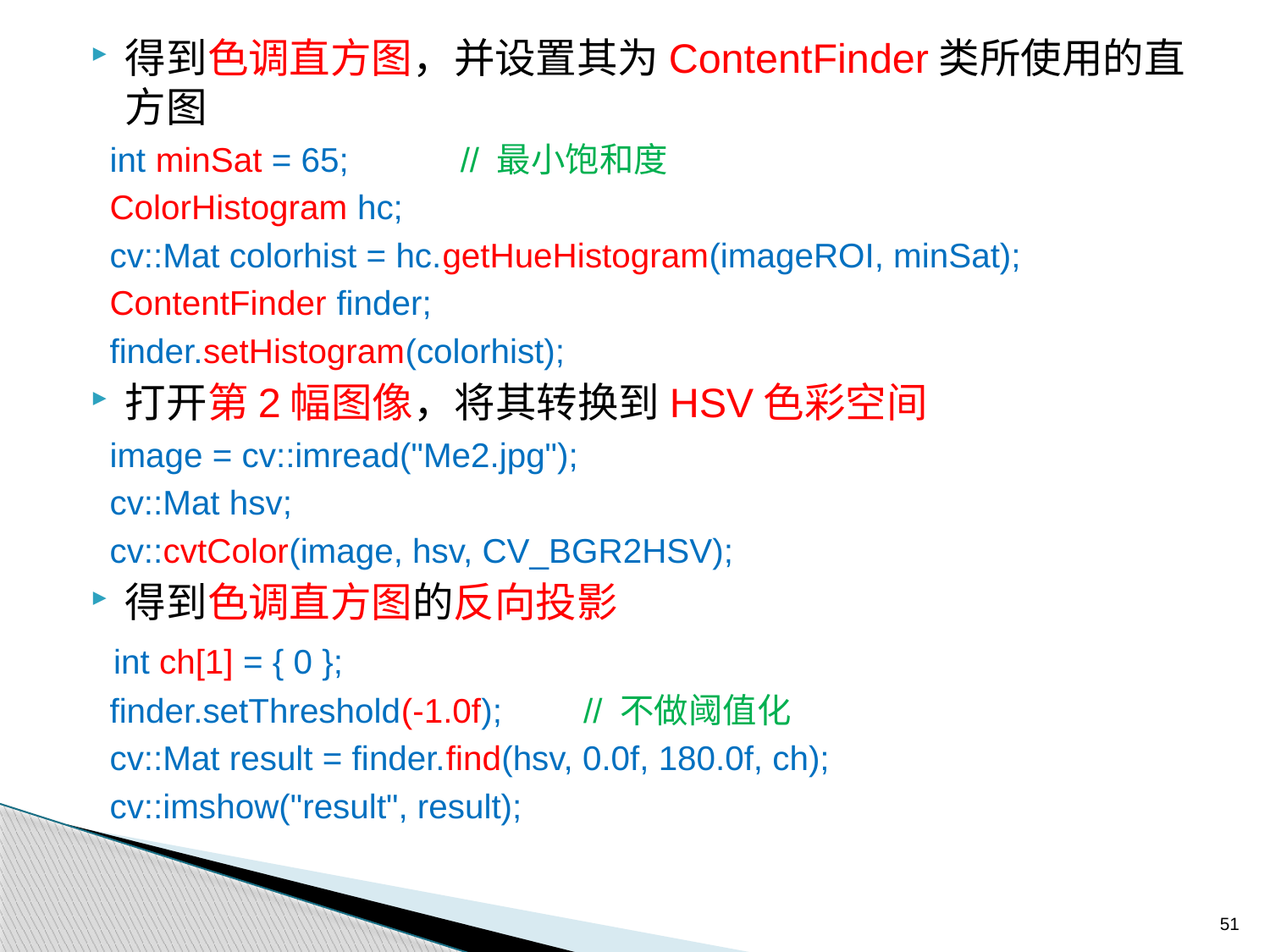

得到色调直方图，并设置其为ContentFinder类所使用的直方图
  int minSat = 65;	// 最小饱和度
  ColorHistogram hc;
  cv::Mat colorhist = hc.getHueHistogram(imageROI, minSat);
  ContentFinder finder;
  finder.setHistogram(colorhist);
打开第2幅图像，将其转换到HSV色彩空间
  image = cv::imread("Me2.jpg");
  cv::Mat hsv;
  cv::cvtColor(image, hsv, CV_BGR2HSV);
得到色调直方图的反向投影
  int ch[1] = { 0 };
  finder.setThreshold(-1.0f);	// 不做阈值化
  cv::Mat result = finder.find(hsv, 0.0f, 180.0f, ch);
  cv::imshow("result", result);

51